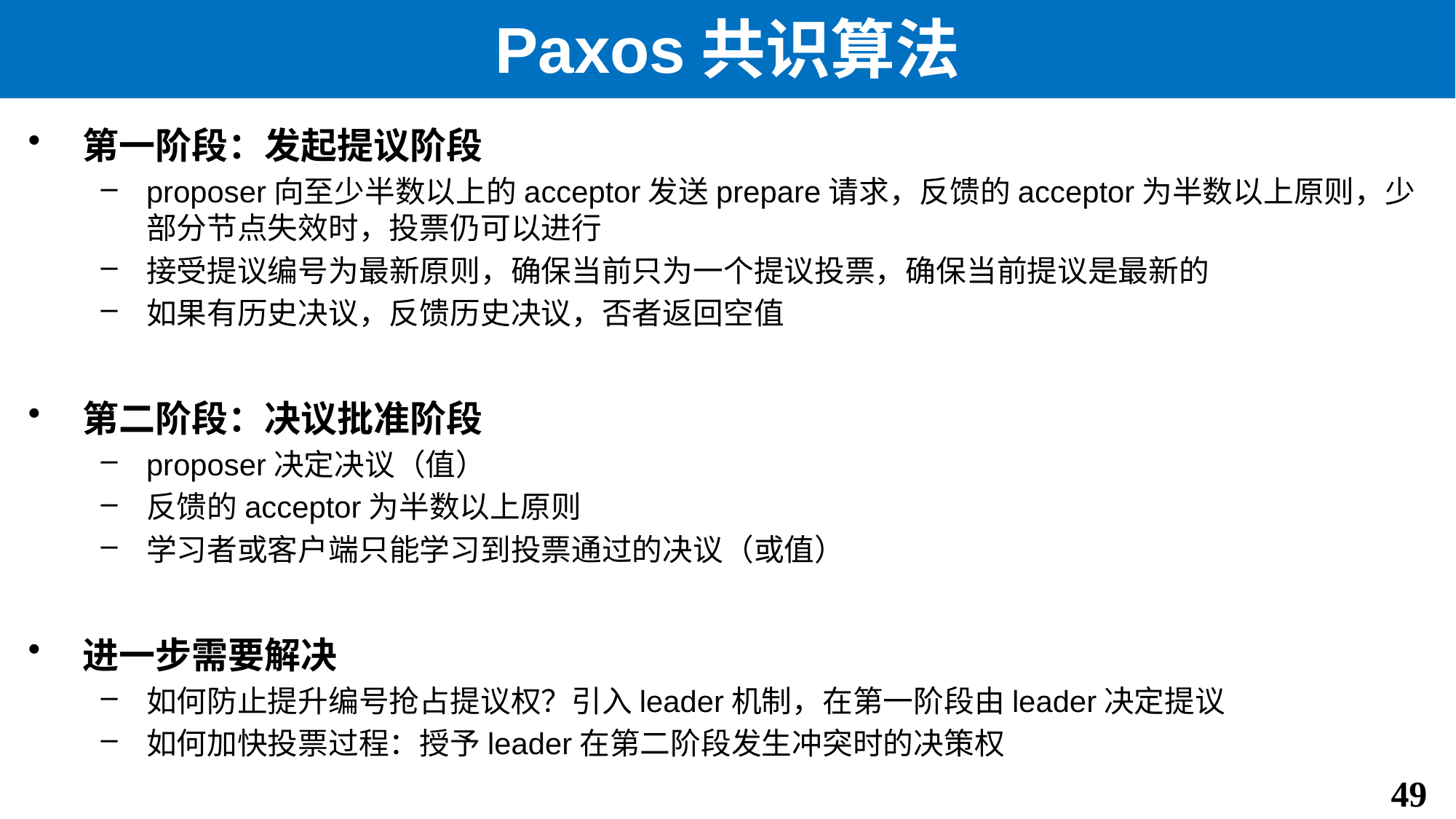

# Paxos共识算法
第一阶段：发起提议阶段
proposer向至少半数以上的acceptor发送prepare请求，反馈的acceptor为半数以上原则，少部分节点失效时，投票仍可以进行
接受提议编号为最新原则，确保当前只为一个提议投票，确保当前提议是最新的
如果有历史决议，反馈历史决议，否者返回空值

第二阶段：决议批准阶段
proposer决定决议（值）
反馈的acceptor为半数以上原则
学习者或客户端只能学习到投票通过的决议（或值）

进一步需要解决
如何防止提升编号抢占提议权？引入leader机制，在第一阶段由leader决定提议
如何加快投票过程：授予leader在第二阶段发生冲突时的决策权